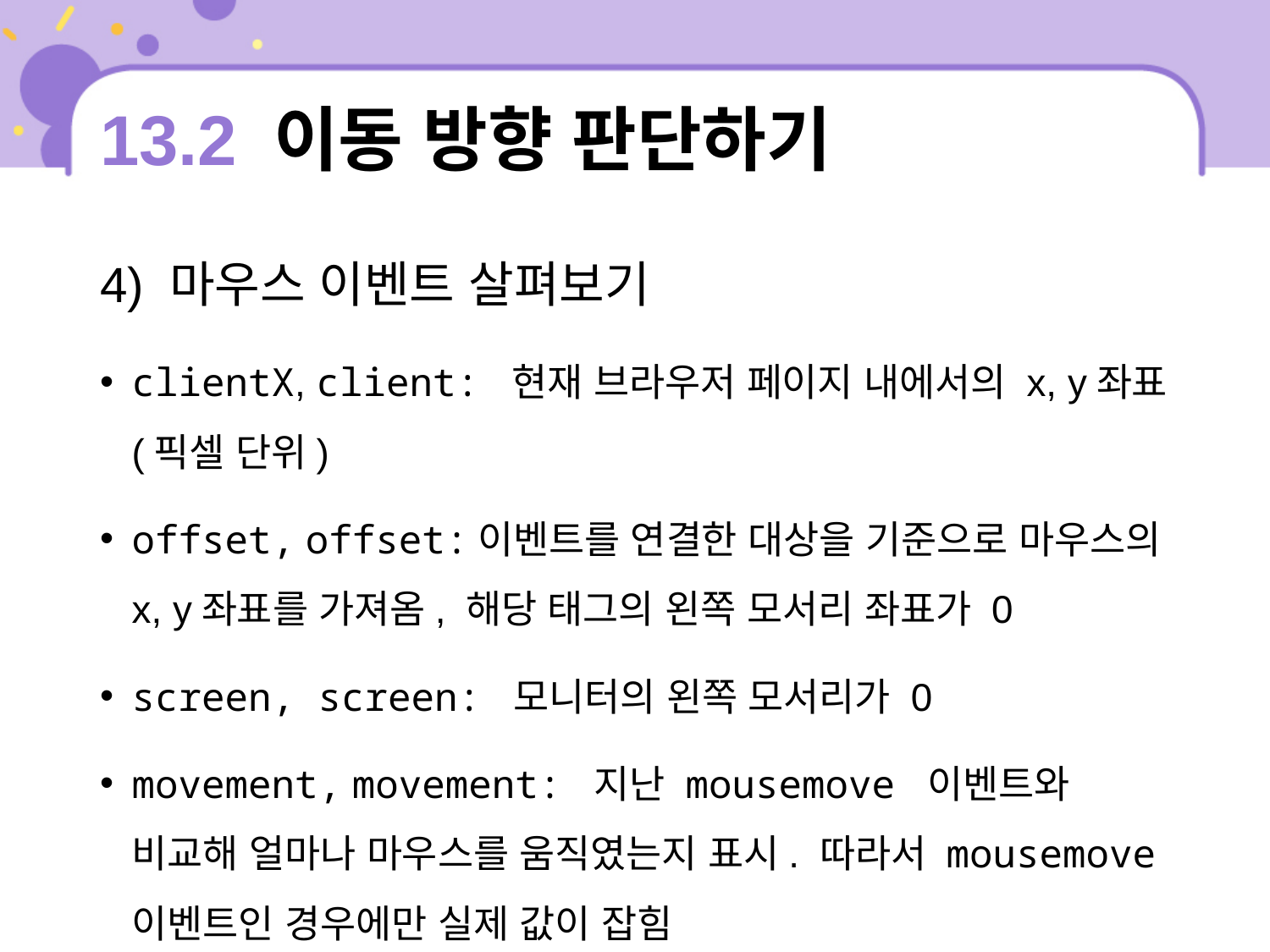

# 13.2 이동 방향 판단하기
4) 마우스 이벤트 살펴보기
clientX, client: 현재 브라우저 페이지 내에서의 x, y좌표(픽셀 단위)
offset, offset:이벤트를 연결한 대상을 기준으로 마우스의 x, y좌표를 가져옴, 해당 태그의 왼쪽 모서리 좌표가 0
screen, screen: 모니터의 왼쪽 모서리가 0
movement, movement: 지난 mousemove 이벤트와 비교해 얼마나 마우스를 움직였는지 표시. 따라서 mousemove 이벤트인 경우에만 실제 값이 잡힘